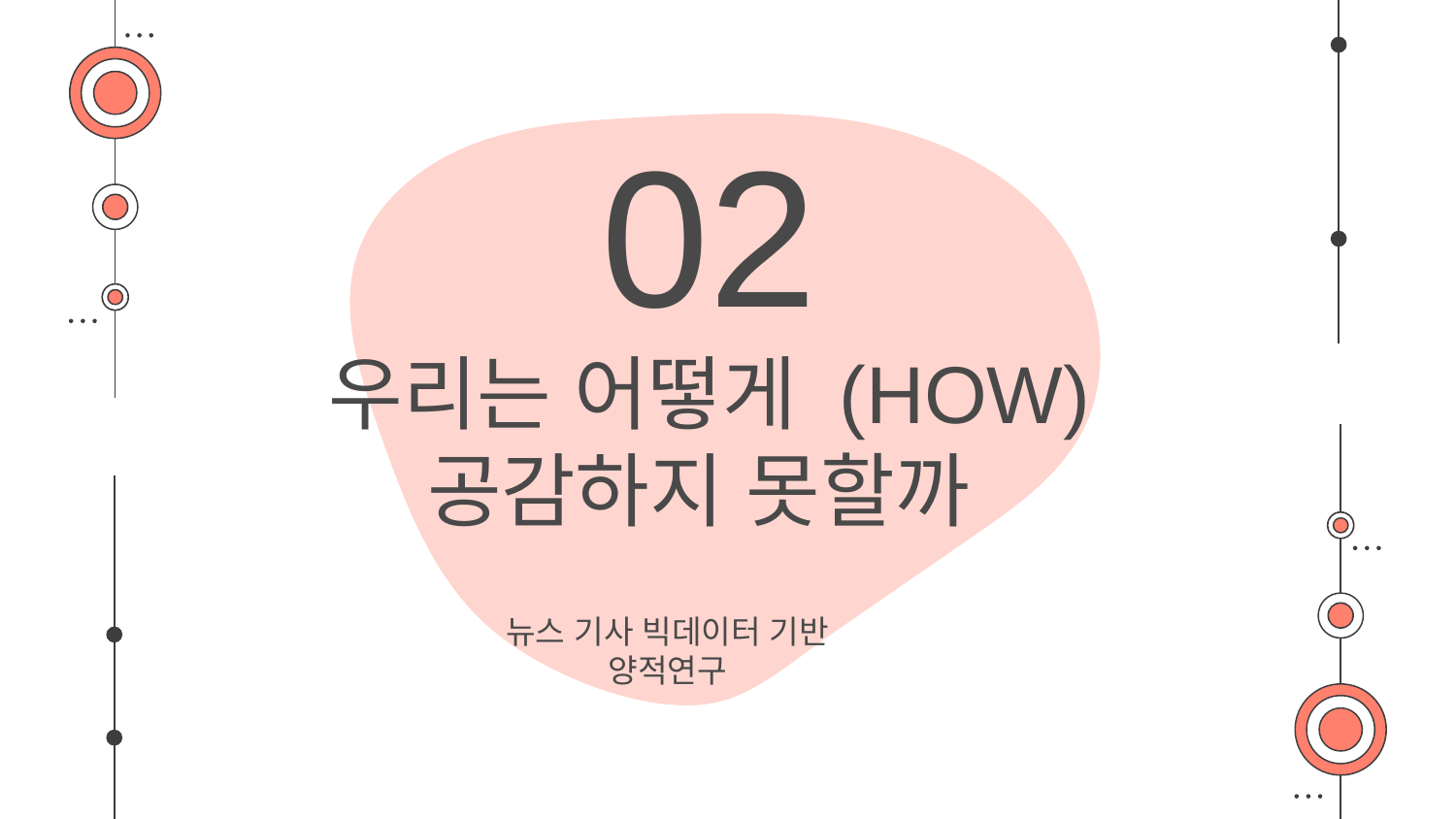

02
# 우리는 어떻게 (HOW) 공감하지 못할까
뉴스 기사 빅데이터 기반
양적연구